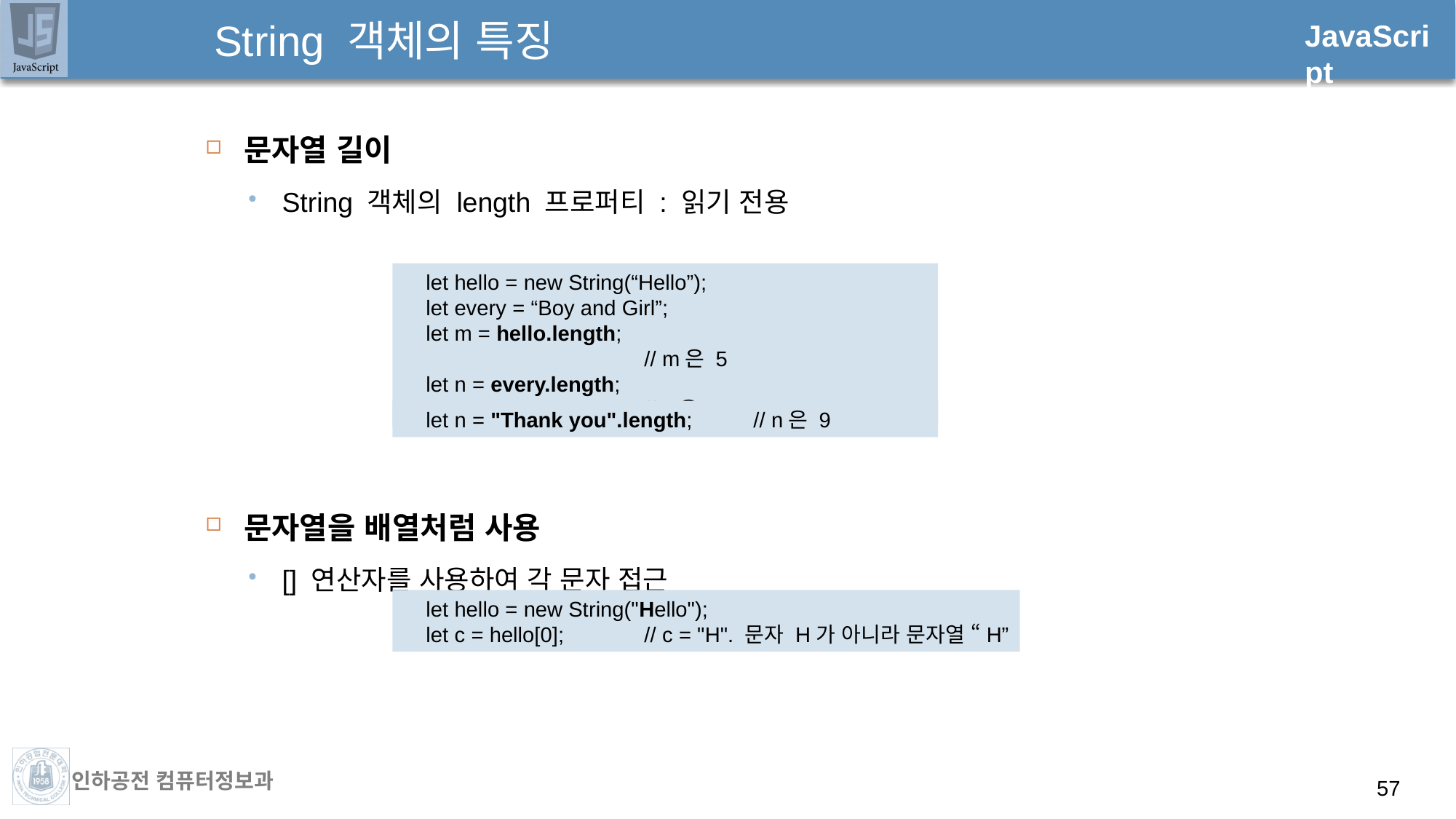

# String 객체의 특징
문자열 길이
String 객체의 length 프로퍼티 : 읽기 전용

문자열을 배열처럼 사용
[] 연산자를 사용하여 각 문자 접근

let hello = new String(“Hello”);
let every = “Boy and Girl”;
let m = hello.length; 					// m은 5
let n = every.length; 					// n은 12
let n = "Thank you".length; 	// n은 9
let hello = new String("Hello");
let c = hello[0]; 	// c = "H". 문자 H가 아니라 문자열 “H”